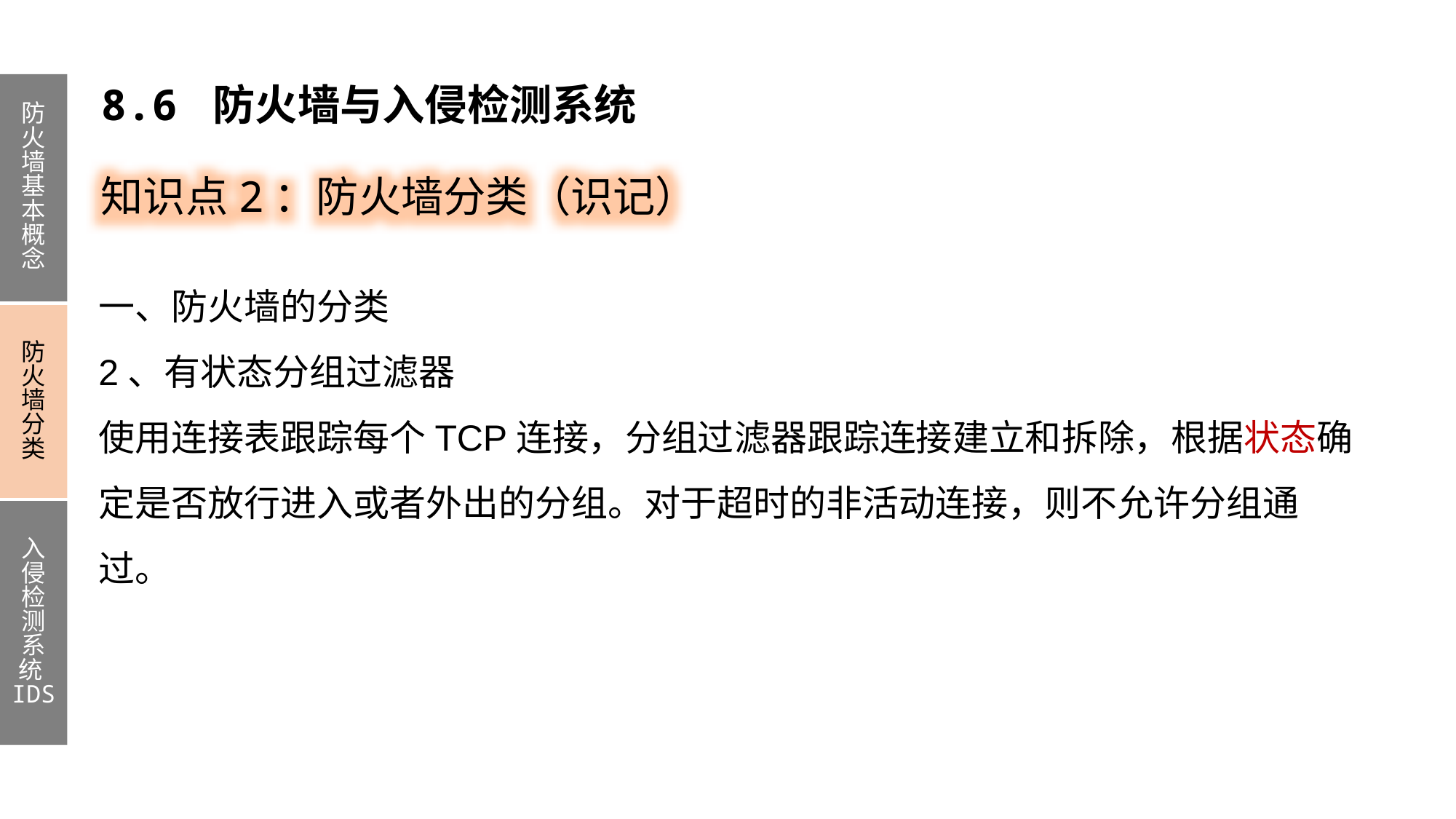

8.6 防火墙与入侵检测系统
防火墙基本概念
防火墙分类
入侵检测系统IDS
知识点2：防火墙分类（识记）
一、防火墙的分类
2、有状态分组过滤器
使用连接表跟踪每个TCP连接，分组过滤器跟踪连接建立和拆除，根据状态确定是否放行进入或者外出的分组。对于超时的非活动连接，则不允许分组通过。